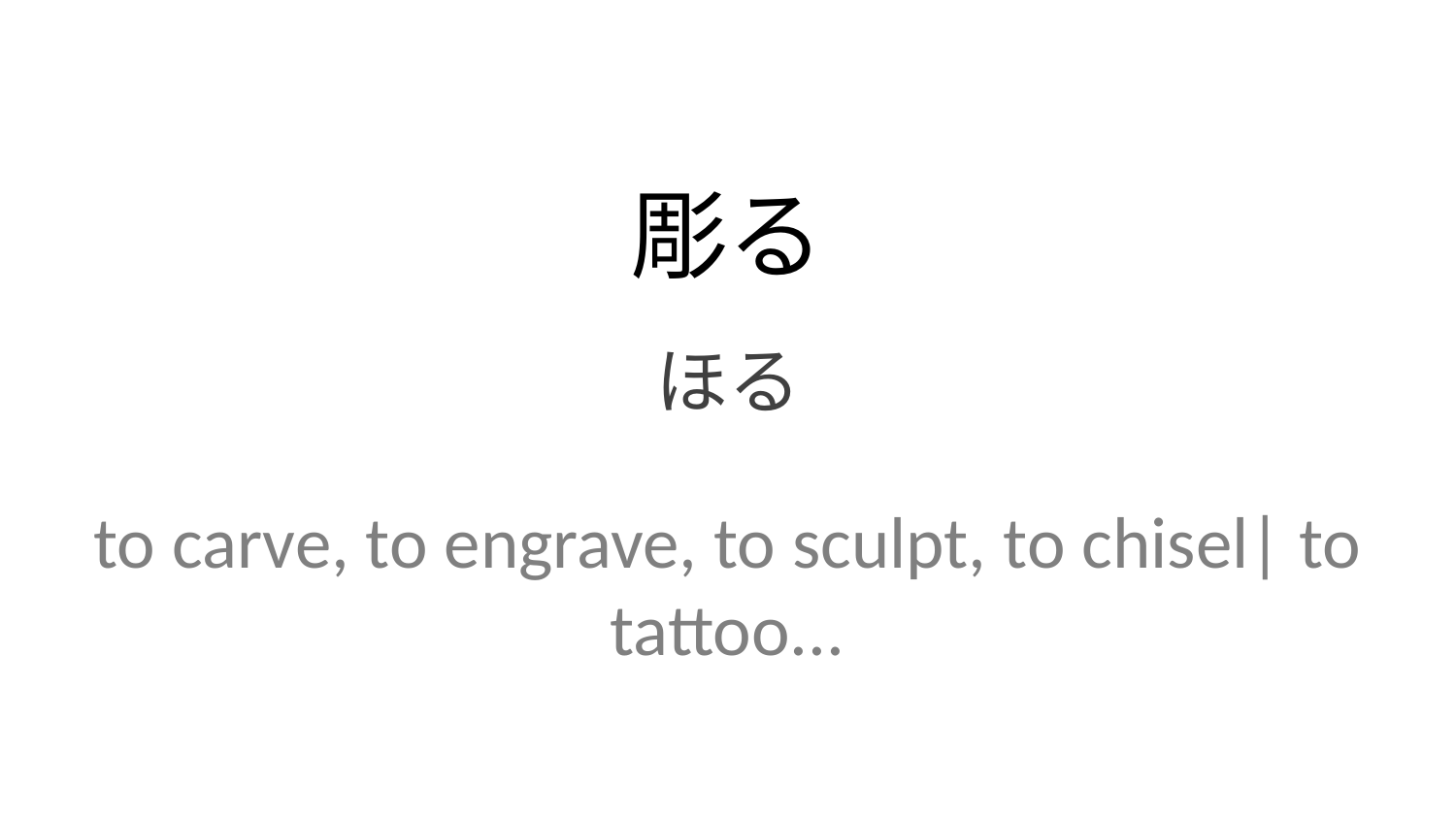

彫る

ほる
to carve, to engrave, to sculpt, to chisel| to tattoo...